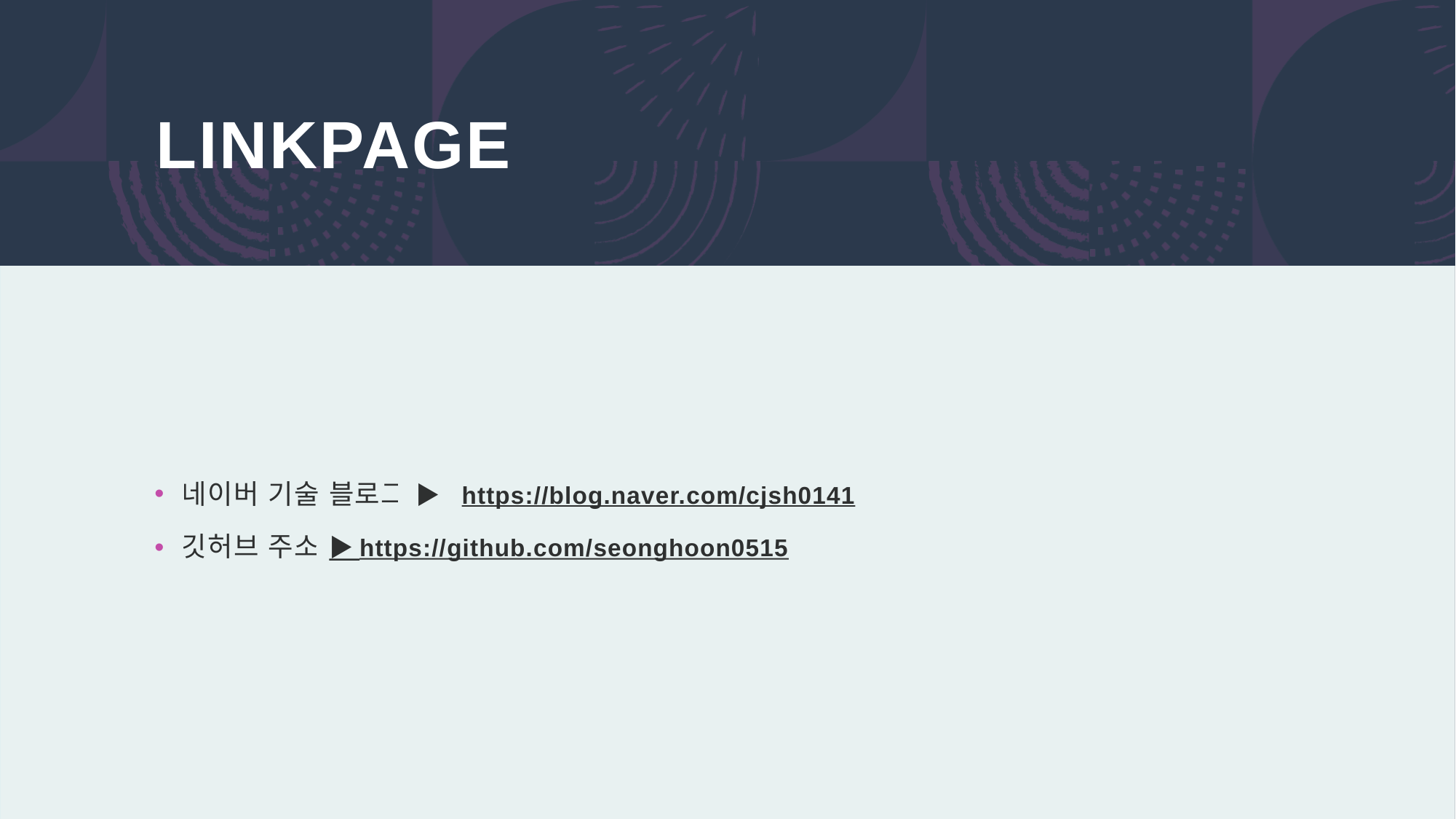

# LINKPAGE
네이버 기술 블로그 ▶  https://blog.naver.com/cjsh0141
깃허브 주소 ▶ https://github.com/seonghoon0515